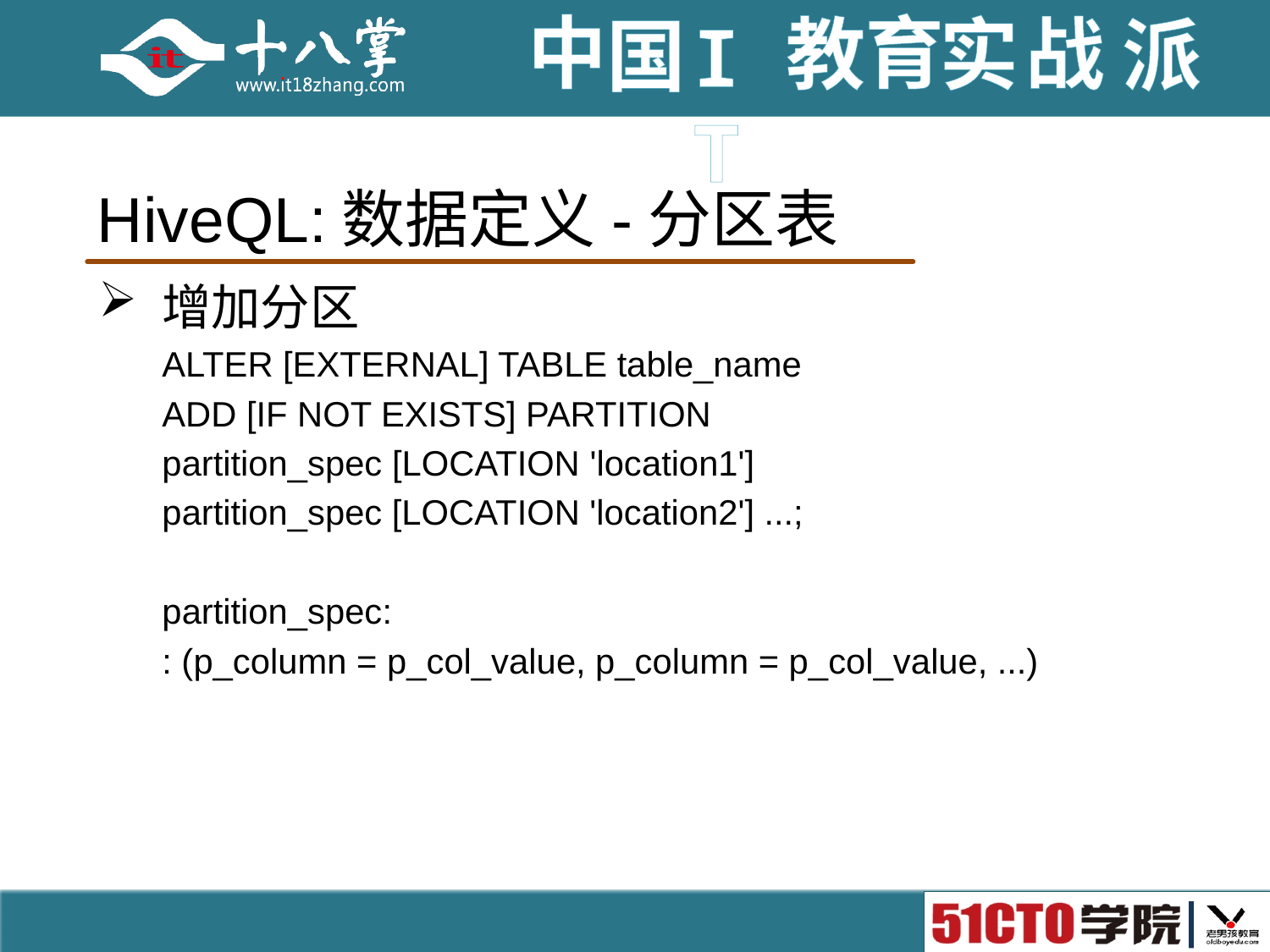

# HiveQL:数据定义-分区表
增加分区
ALTER [EXTERNAL] TABLE table_name
ADD [IF NOT EXISTS] PARTITION
partition_spec [LOCATION 'location1']
partition_spec [LOCATION 'location2'] ...;

partition_spec:
: (p_column = p_col_value, p_column = p_col_value, ...)